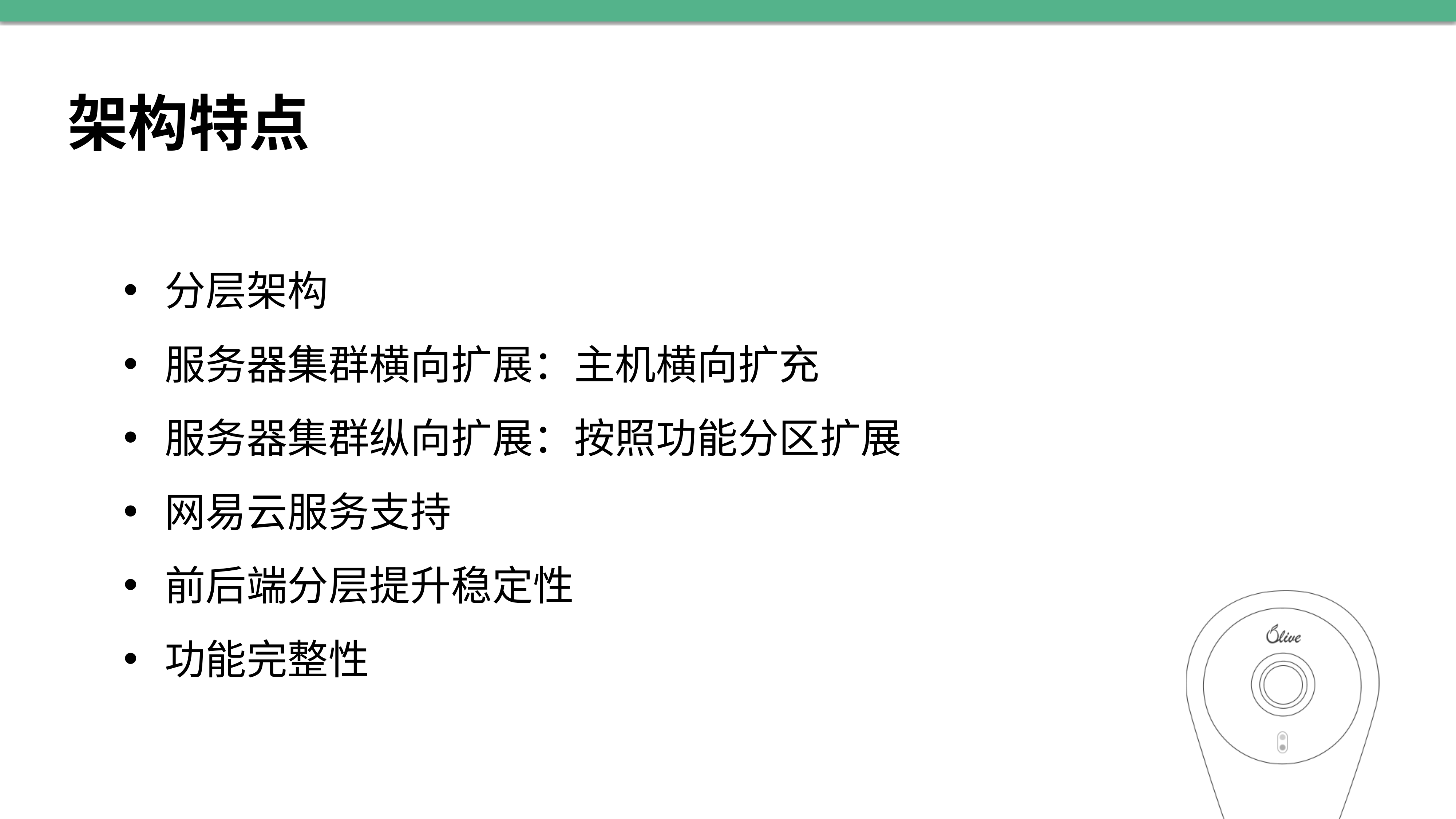

架构特点
分层架构
服务器集群横向扩展：主机横向扩充
服务器集群纵向扩展：按照功能分区扩展
网易云服务支持
前后端分层提升稳定性
功能完整性